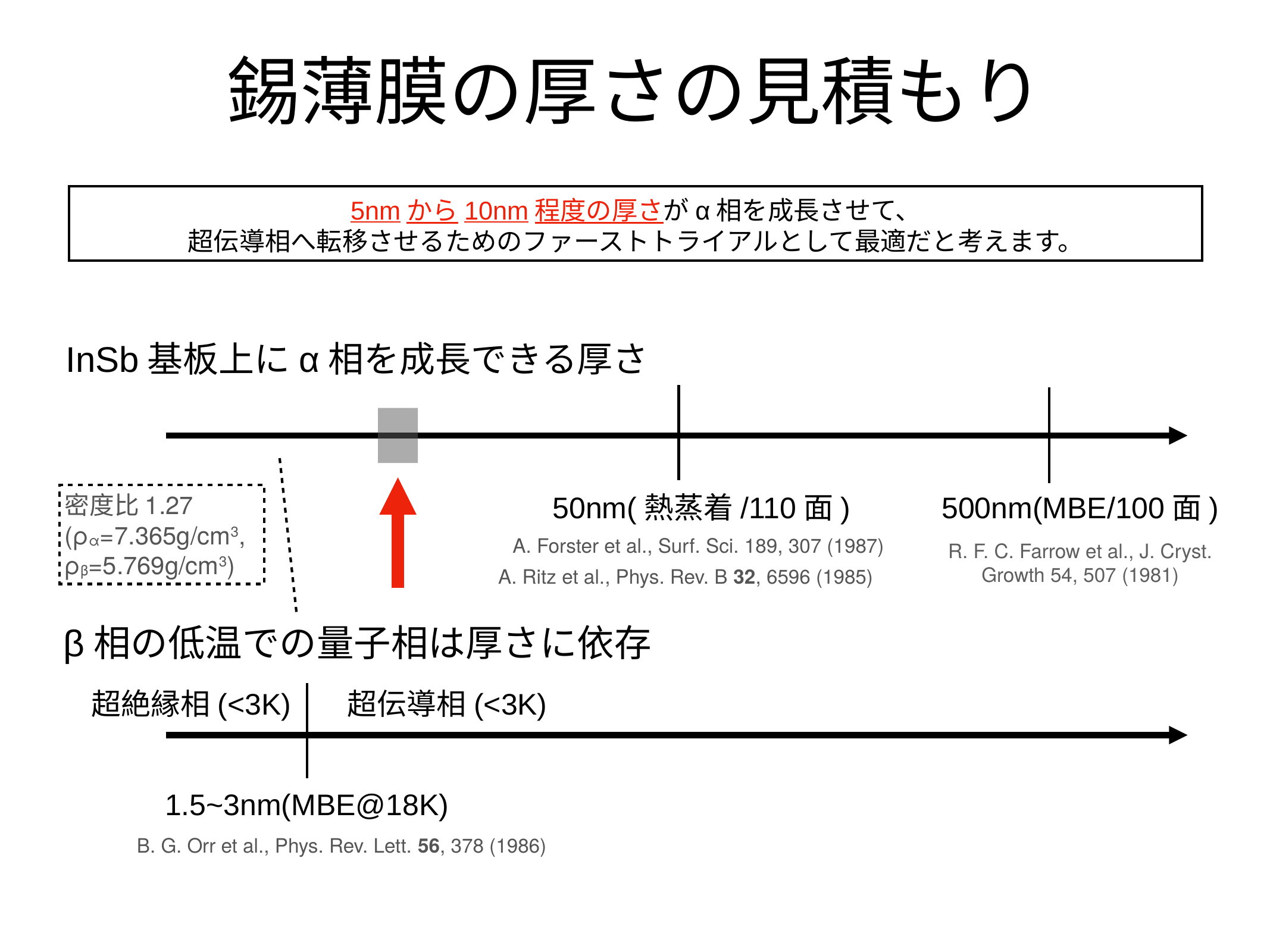

# 錫薄膜の厚さの見積もり
5nmから10nm程度の厚さがα相を成長させて、
超伝導相へ転移させるためのファーストトライアルとして最適だと考えます。
InSb基板上にα相を成長できる厚さ

密度比1.27 (ρα=7.365g/cm3, ρβ=5.769g/cm3)
50nm(熱蒸着/110面)
500nm(MBE/100面)
A. Forster et al., Surf. Sci. 189, 307 (1987)
R. F. C. Farrow et al., J. Cryst. Growth 54, 507 (1981)
A. Ritz et al., Phys. Rev. B 32, 6596 (1985)
β相の低温での量子相は厚さに依存
超絶縁相(<3K)

超伝導相(<3K)

1.5~3nm(MBE@18K)
B. G. Orr et al., Phys. Rev. Lett. 56, 378 (1986)